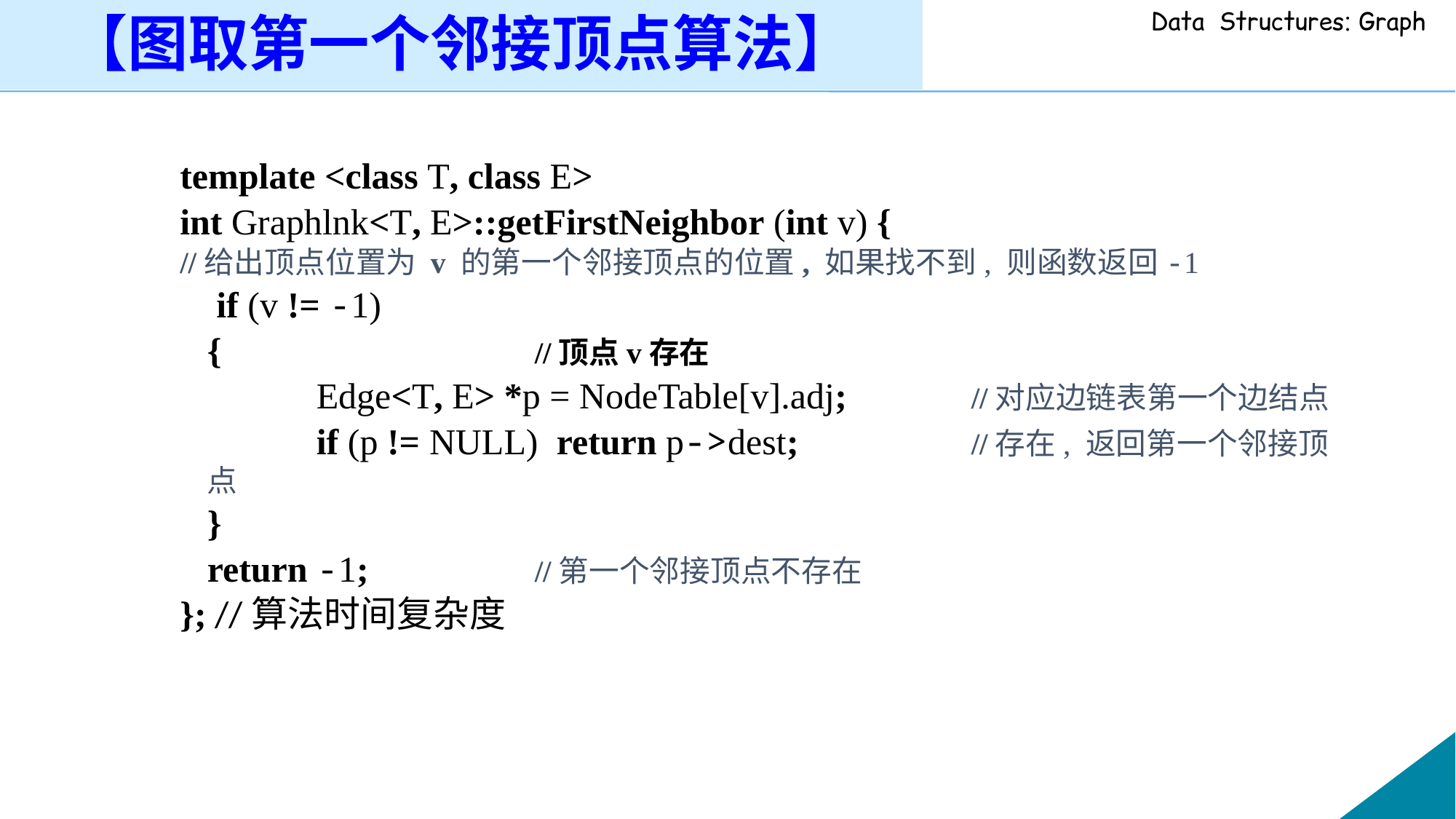

【图取第一个邻接顶点算法】
template <class T, class E>
int Graphlnk<T, E>::getFirstNeighbor (int v) {
//给出顶点位置为 v 的第一个邻接顶点的位置, 如果找不到, 则函数返回-1
    if (v != -1)
	{			//顶点v存在
    	Edge<T, E> *p = NodeTable[v].adj;		//对应边链表第一个边结点
	 	if (p != NULL)  return p->dest;		//存在, 返回第一个邻接顶点
   }
   return -1;		//第一个邻接顶点不存在
}; //算法时间复杂度